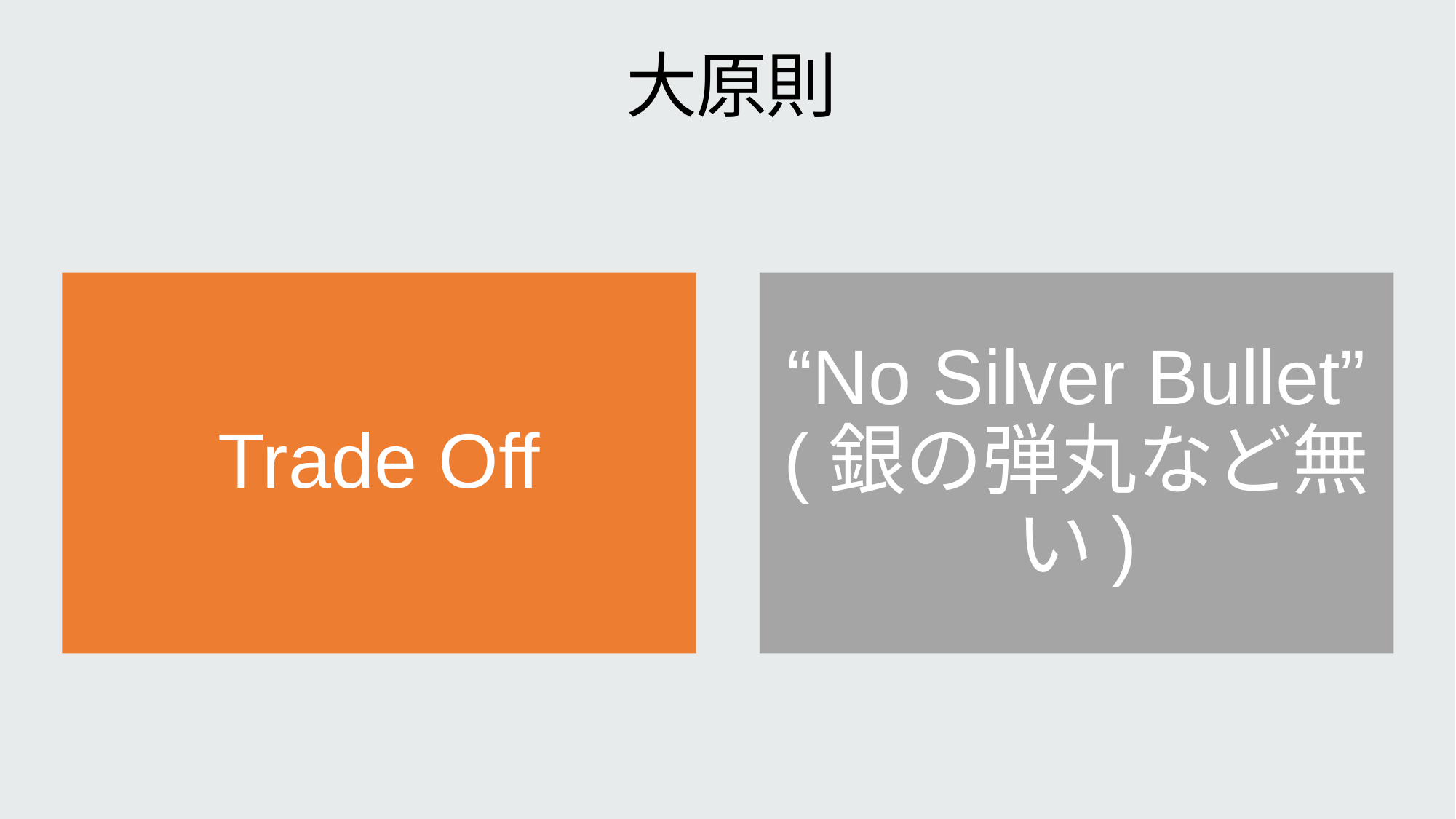

# 大原則
Trade Off
“No Silver Bullet” (銀の弾丸など無い)